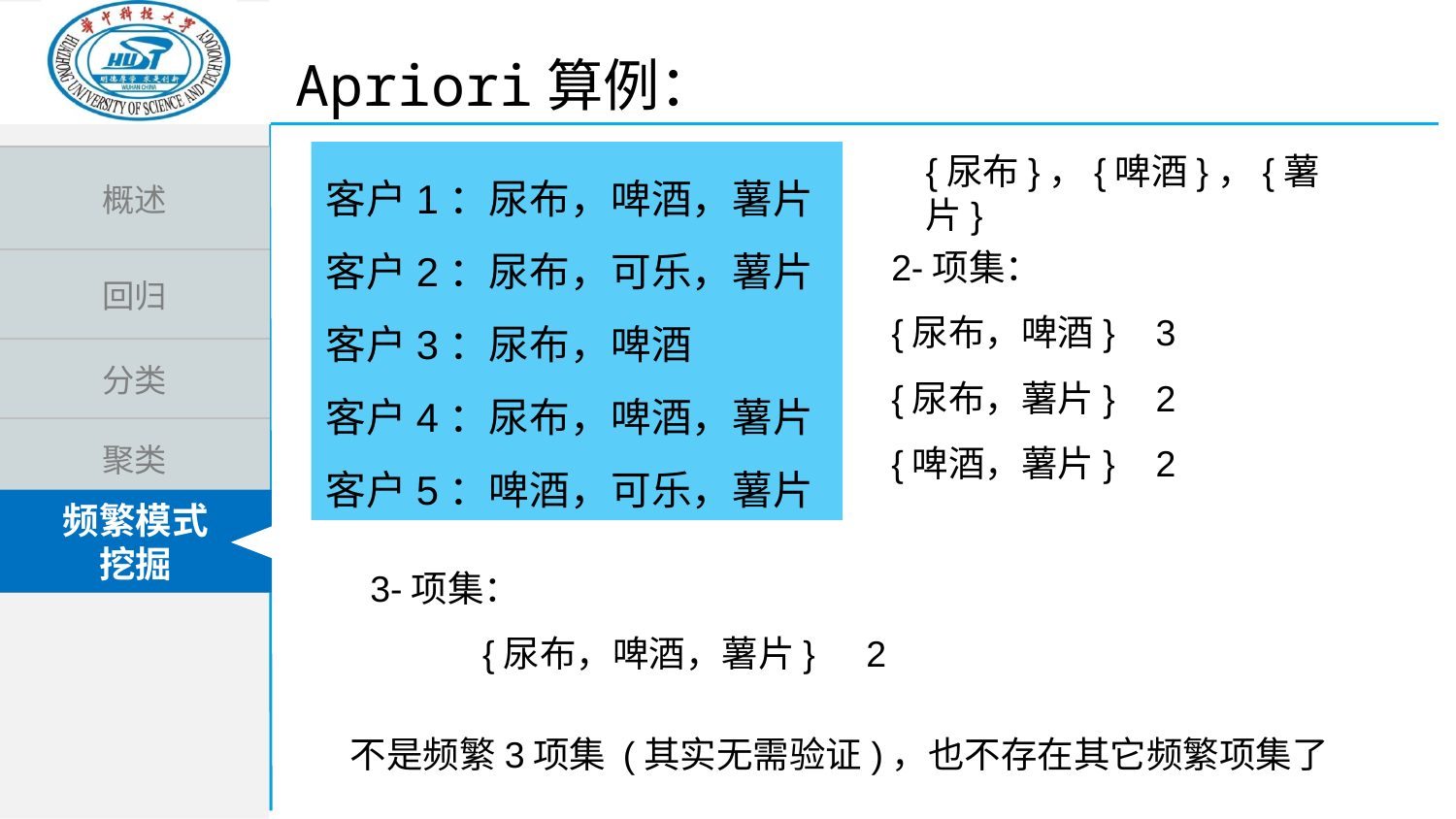

Apriori算例：
{尿布}，{啤酒}，{薯片}
客户1：尿布，啤酒，薯片
客户2：尿布，可乐，薯片
客户3：尿布，啤酒
客户4：尿布，啤酒，薯片
客户5：啤酒，可乐，薯片
2-项集：
{尿布，啤酒}    3
{尿布，薯片}    2
{啤酒，薯片}    2
3-项集：
           {尿布，啤酒，薯片}     2
不是频繁3项集 (其实无需验证)，也不存在其它频繁项集了